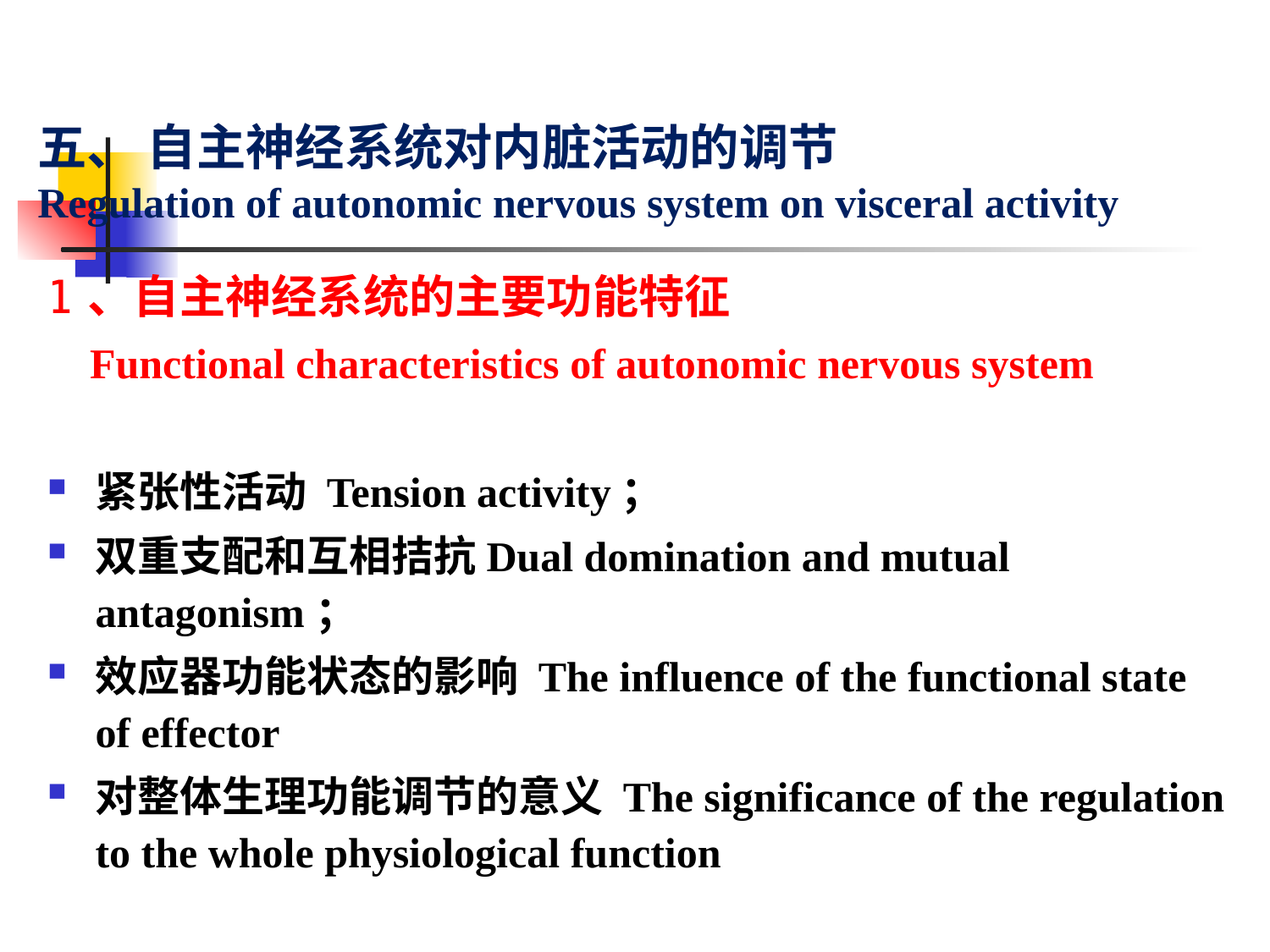

# 五、 自主神经系统对内脏活动的调节 Regulation of autonomic nervous system on visceral activity
1、自主神经系统的主要功能特征
    Functional characteristics of autonomic nervous system

紧张性活动 Tension activity；
双重支配和互相拮抗Dual domination and mutual antagonism；
效应器功能状态的影响 The influence of the functional state of effector
对整体生理功能调节的意义 The significance of the regulation to the whole physiological function